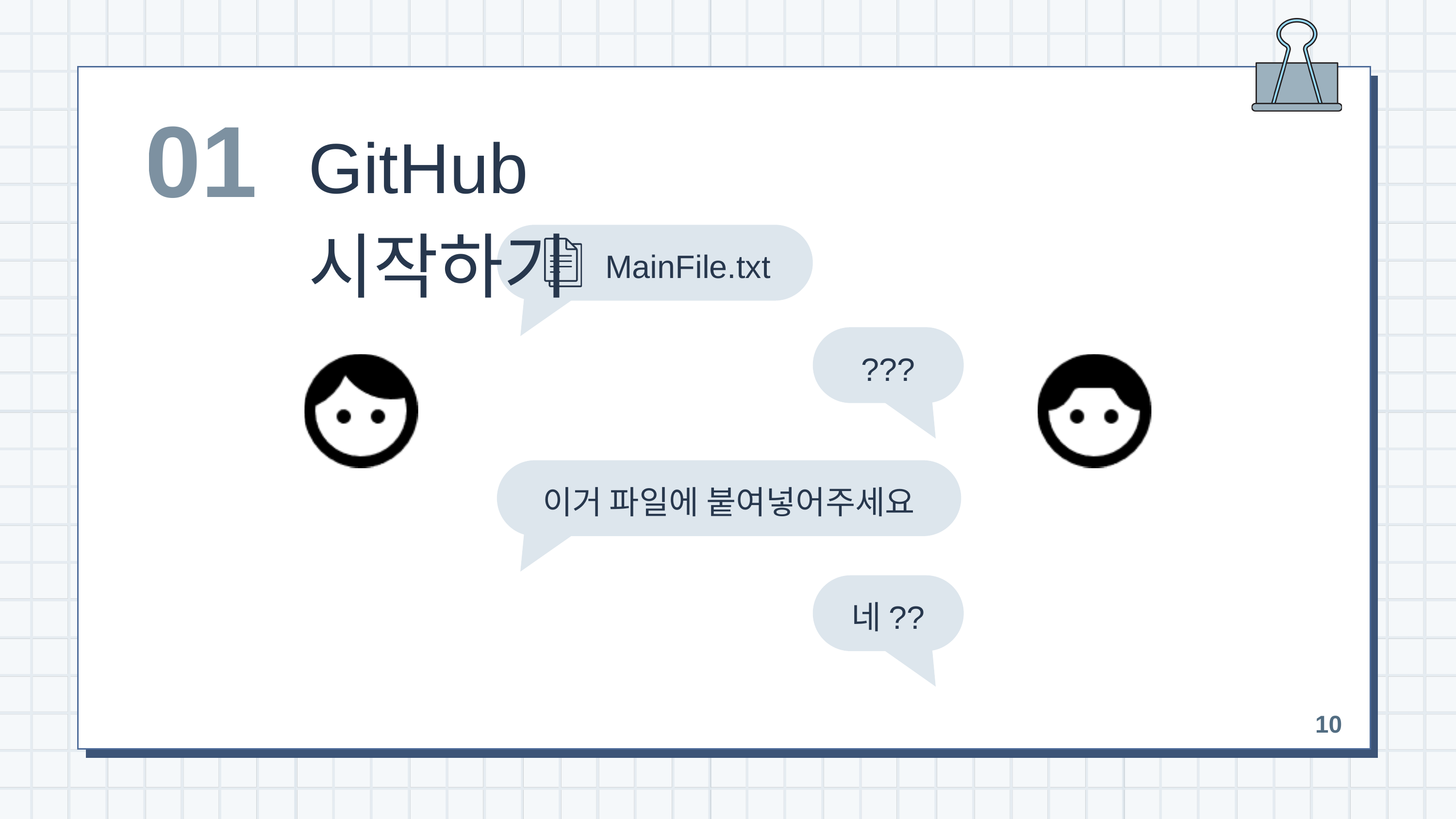

01
GitHub 시작하기

MainFile.txt

???

이거 파일에 붙여넣어주세요

네??

10